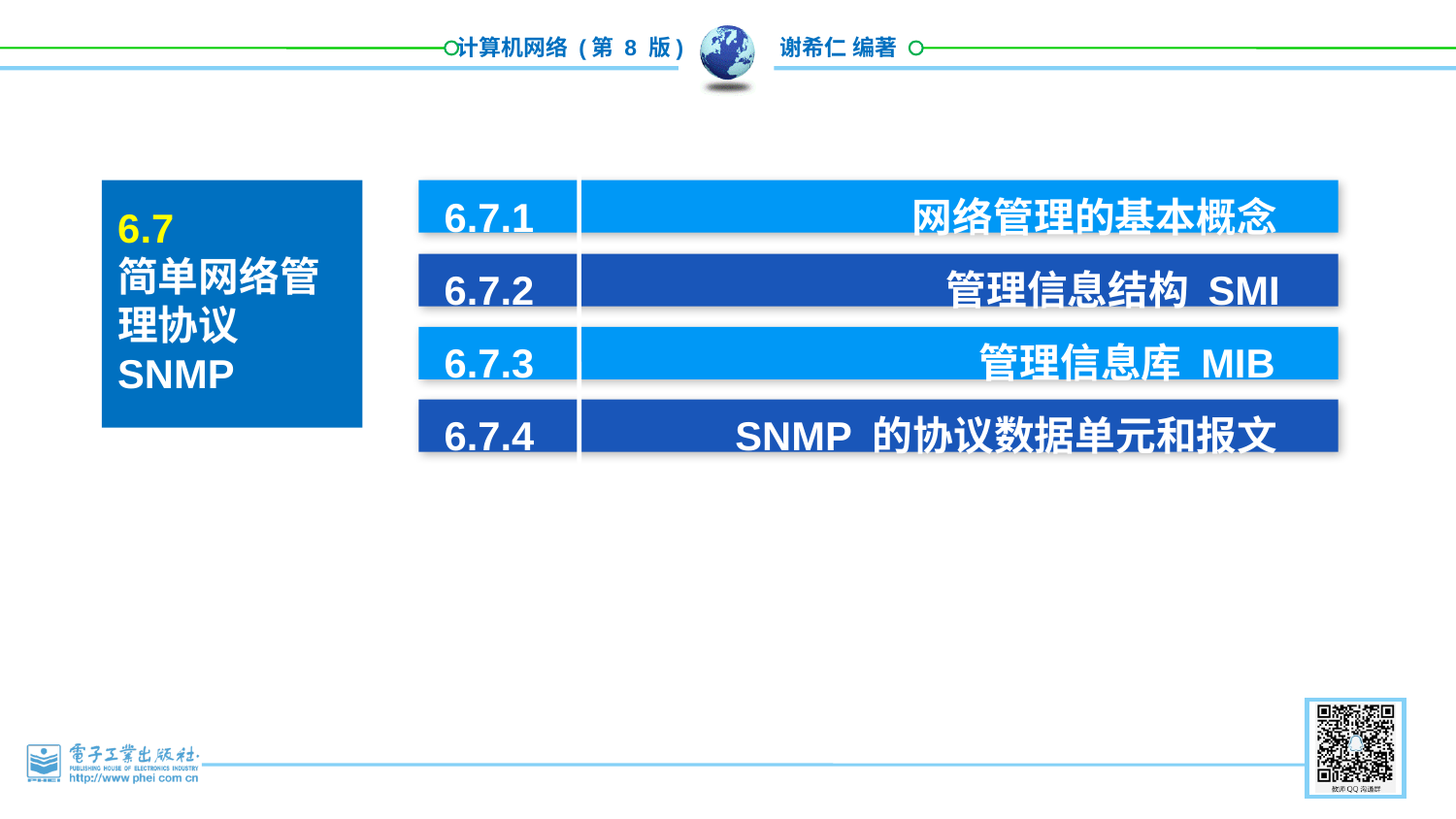

6.7.1                                 网络管理的基本概念
6.7.2                                    管理信息结构 SMI
6.7.3                                       管理信息库 MIB
6.7.4                  SNMP 的协议数据单元和报文

6.7
简单网络管理协议 SNMP